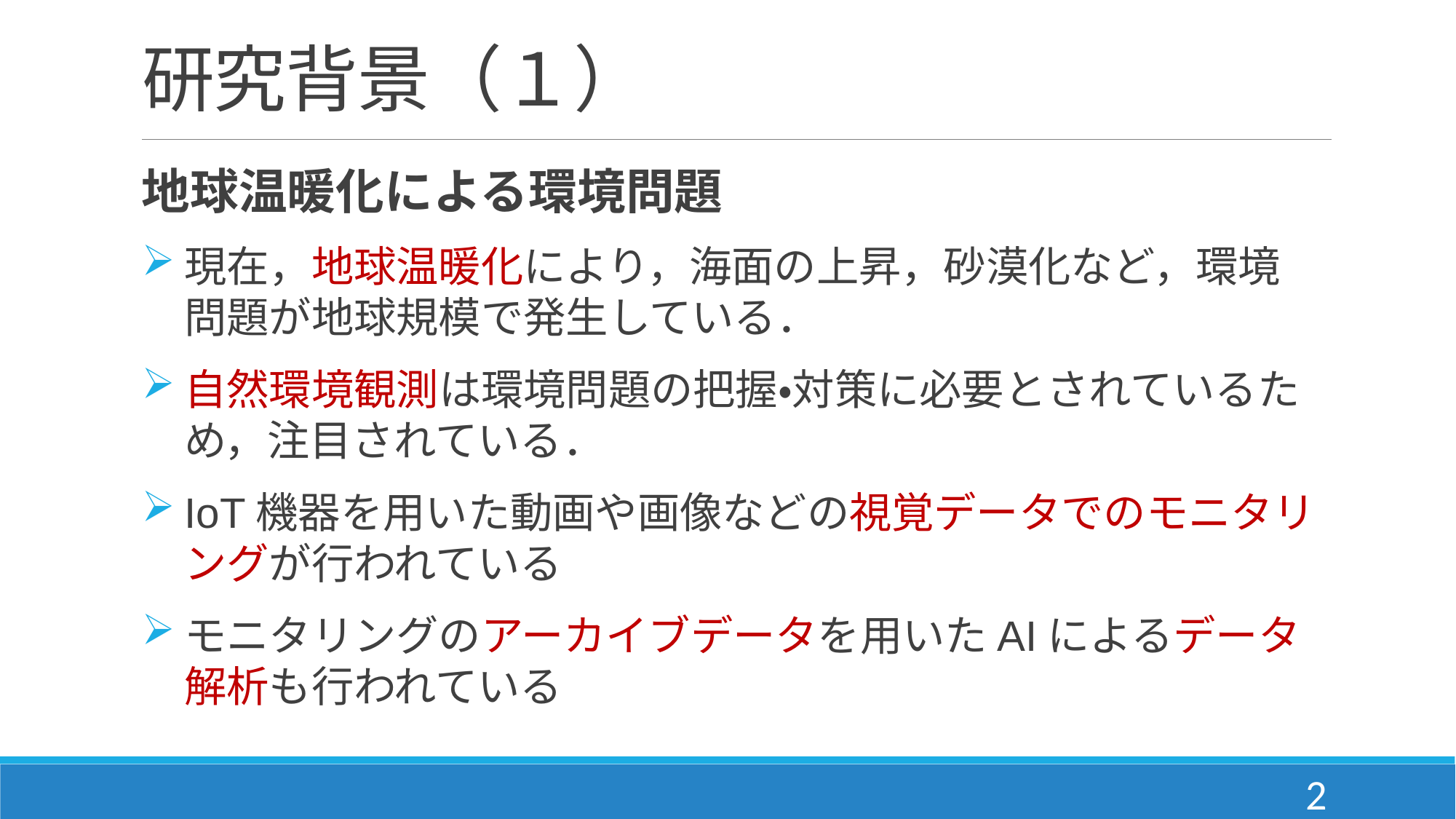

# 研究背景（１）
地球温暖化による環境問題
現在，地球温暖化により，海面の上昇，砂漠化など，環境問題が地球規模で発生している．
自然環境観測は環境問題の把握・対策に必要とされているため，注目されている．
IoT機器を用いた動画や画像などの視覚データでのモニタリングが行われている
モニタリングのアーカイブデータを用いたAIによるデータ解析も行われている
2